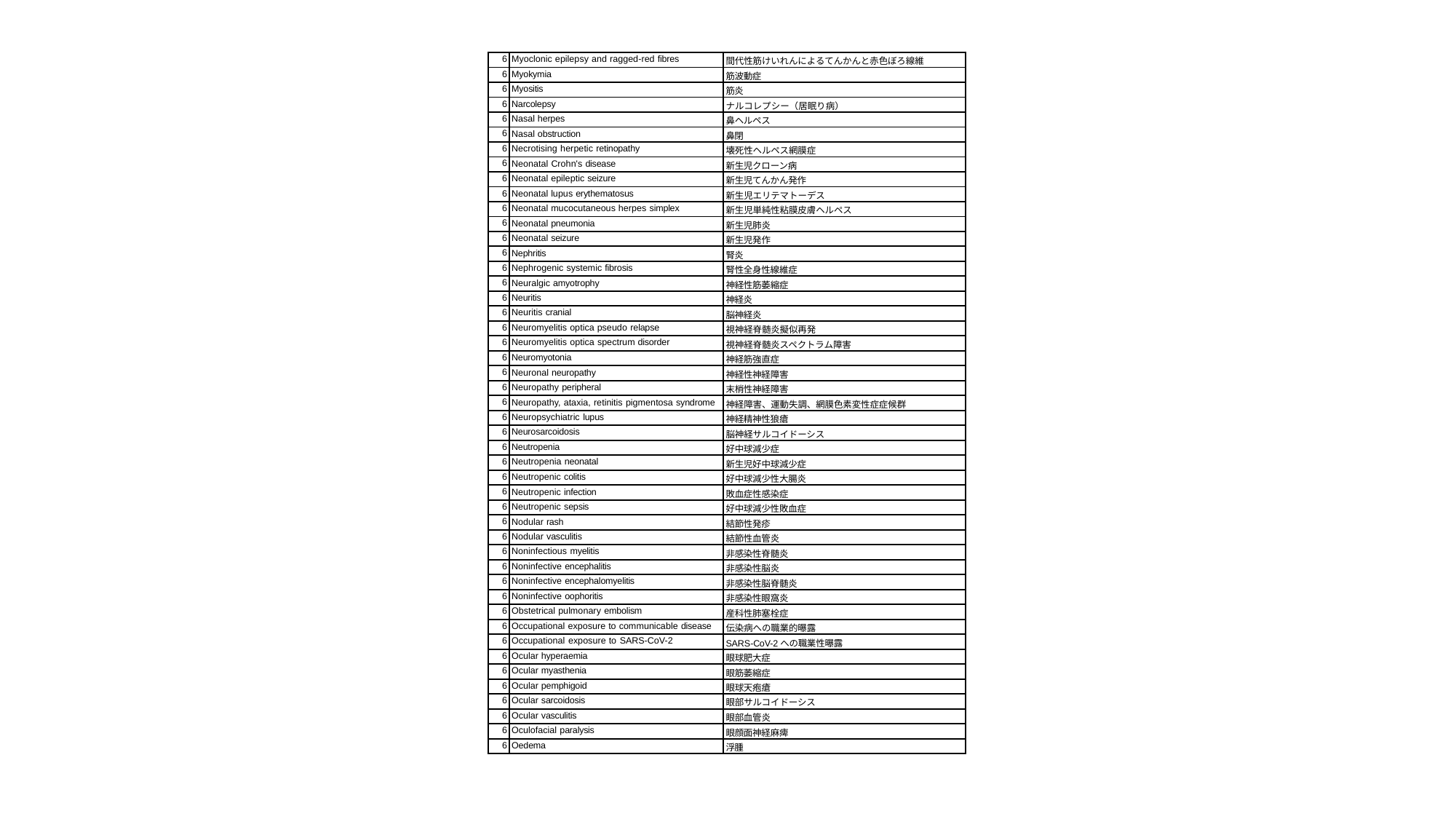

| 6 | Myoclonic epilepsy and ragged-red fibres | 間代性筋けいれんによるてんかんと赤色ぼろ線維 |
| --- | --- | --- |
| 6 | Myokymia | 筋波動症 |
| 6 | Myositis | 筋炎 |
| 6 | Narcolepsy | ナルコレプシー（居眠り病） |
| 6 | Nasal herpes | 鼻ヘルペス |
| 6 | Nasal obstruction | 鼻閉 |
| 6 | Necrotising herpetic retinopathy | 壊死性ヘルペス網膜症 |
| 6 | Neonatal Crohn's disease | 新生児クローン病 |
| 6 | Neonatal epileptic seizure | 新生児てんかん発作 |
| 6 | Neonatal lupus erythematosus | 新生児エリテマトーデス |
| 6 | Neonatal mucocutaneous herpes simplex | 新生児単純性粘膜皮膚ヘルペス |
| 6 | Neonatal pneumonia | 新生児肺炎 |
| 6 | Neonatal seizure | 新生児発作 |
| 6 | Nephritis | 腎炎 |
| 6 | Nephrogenic systemic fibrosis | 腎性全身性線維症 |
| 6 | Neuralgic amyotrophy | 神経性筋萎縮症 |
| 6 | Neuritis | 神経炎 |
| 6 | Neuritis cranial | 脳神経炎 |
| 6 | Neuromyelitis optica pseudo relapse | 視神経脊髄炎擬似再発 |
| 6 | Neuromyelitis optica spectrum disorder | 視神経脊髄炎スペクトラム障害 |
| 6 | Neuromyotonia | 神経筋強直症 |
| 6 | Neuronal neuropathy | 神経性神経障害 |
| 6 | Neuropathy peripheral | 末梢性神経障害 |
| 6 | Neuropathy, ataxia, retinitis pigmentosa syndrome | 神経障害、運動失調、網膜色素変性症症候群 |
| 6 | Neuropsychiatric lupus | 神経精神性狼瘡 |
| 6 | Neurosarcoidosis | 脳神経サルコイドーシス |
| 6 | Neutropenia | 好中球減少症 |
| 6 | Neutropenia neonatal | 新生児好中球減少症 |
| 6 | Neutropenic colitis | 好中球減少性大腸炎 |
| 6 | Neutropenic infection | 敗血症性感染症 |
| 6 | Neutropenic sepsis | 好中球減少性敗血症 |
| 6 | Nodular rash | 結節性発疹 |
| 6 | Nodular vasculitis | 結節性血管炎 |
| 6 | Noninfectious myelitis | 非感染性脊髄炎 |
| 6 | Noninfective encephalitis | 非感染性脳炎 |
| 6 | Noninfective encephalomyelitis | 非感染性脳脊髄炎 |
| 6 | Noninfective oophoritis | 非感染性眼窩炎 |
| 6 | Obstetrical pulmonary embolism | 産科性肺塞栓症 |
| 6 | Occupational exposure to communicable disease | 伝染病への職業的曝露 |
| 6 | Occupational exposure to SARS-CoV-2 | SARS-CoV-2への職業性曝露 |
| 6 | Ocular hyperaemia | 眼球肥大症 |
| 6 | Ocular myasthenia | 眼筋萎縮症 |
| 6 | Ocular pemphigoid | 眼球天疱瘡 |
| 6 | Ocular sarcoidosis | 眼部サルコイドーシス |
| 6 | Ocular vasculitis | 眼部血管炎 |
| 6 | Oculofacial paralysis | 眼顔面神経麻痺 |
| 6 | Oedema | 浮腫 |
111 / 29 ページ